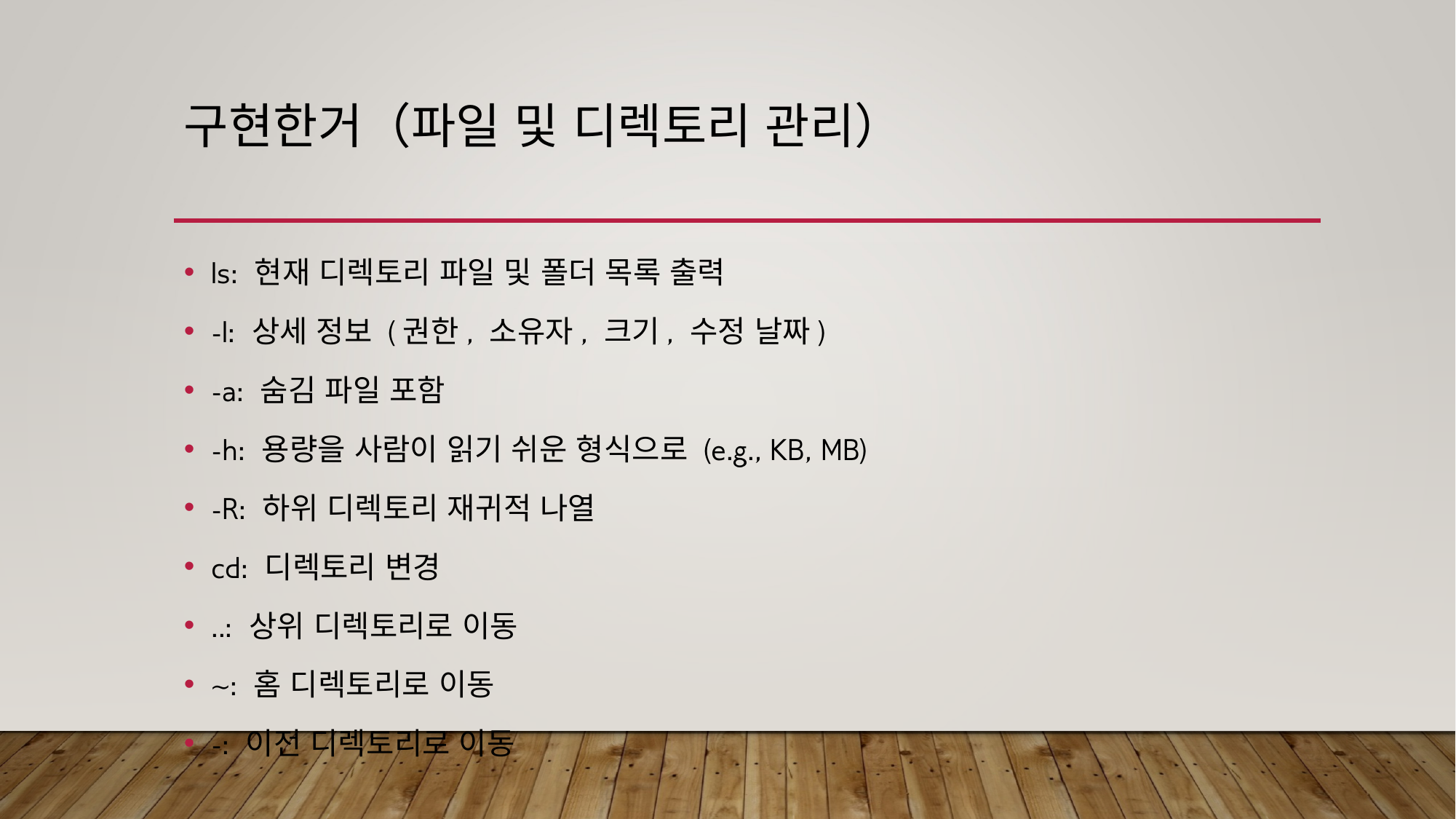

# 구현한거（파일 및 디렉토리 관리）
ls: 현재 디렉토리 파일 및 폴더 목록 출력
-l: 상세 정보 (권한, 소유자, 크기, 수정 날짜)
-a: 숨김 파일 포함
-h: 용량을 사람이 읽기 쉬운 형식으로 (e.g., KB, MB)
-R: 하위 디렉토리 재귀적 나열
cd: 디렉토리 변경
..: 상위 디렉토리로 이동
~: 홈 디렉토리로 이동
-: 이전 디렉토리로 이동